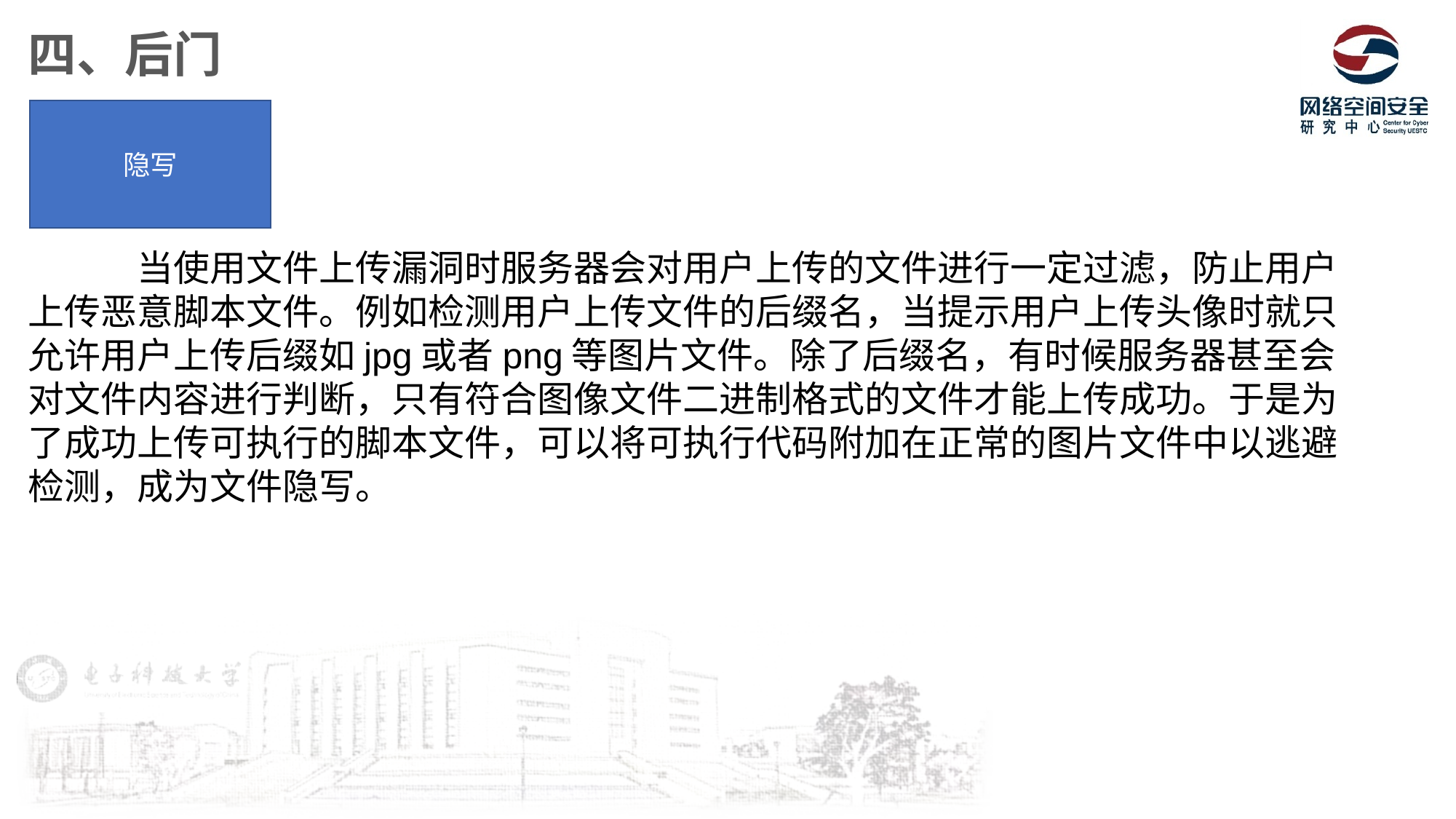

四、后门
隐写
	当使用文件上传漏洞时服务器会对用户上传的文件进行一定过滤，防止用户上传恶意脚本文件。例如检测用户上传文件的后缀名，当提示用户上传头像时就只允许用户上传后缀如jpg或者png等图片文件。除了后缀名，有时候服务器甚至会对文件内容进行判断，只有符合图像文件二进制格式的文件才能上传成功。于是为了成功上传可执行的脚本文件，可以将可执行代码附加在正常的图片文件中以逃避检测，成为文件隐写。